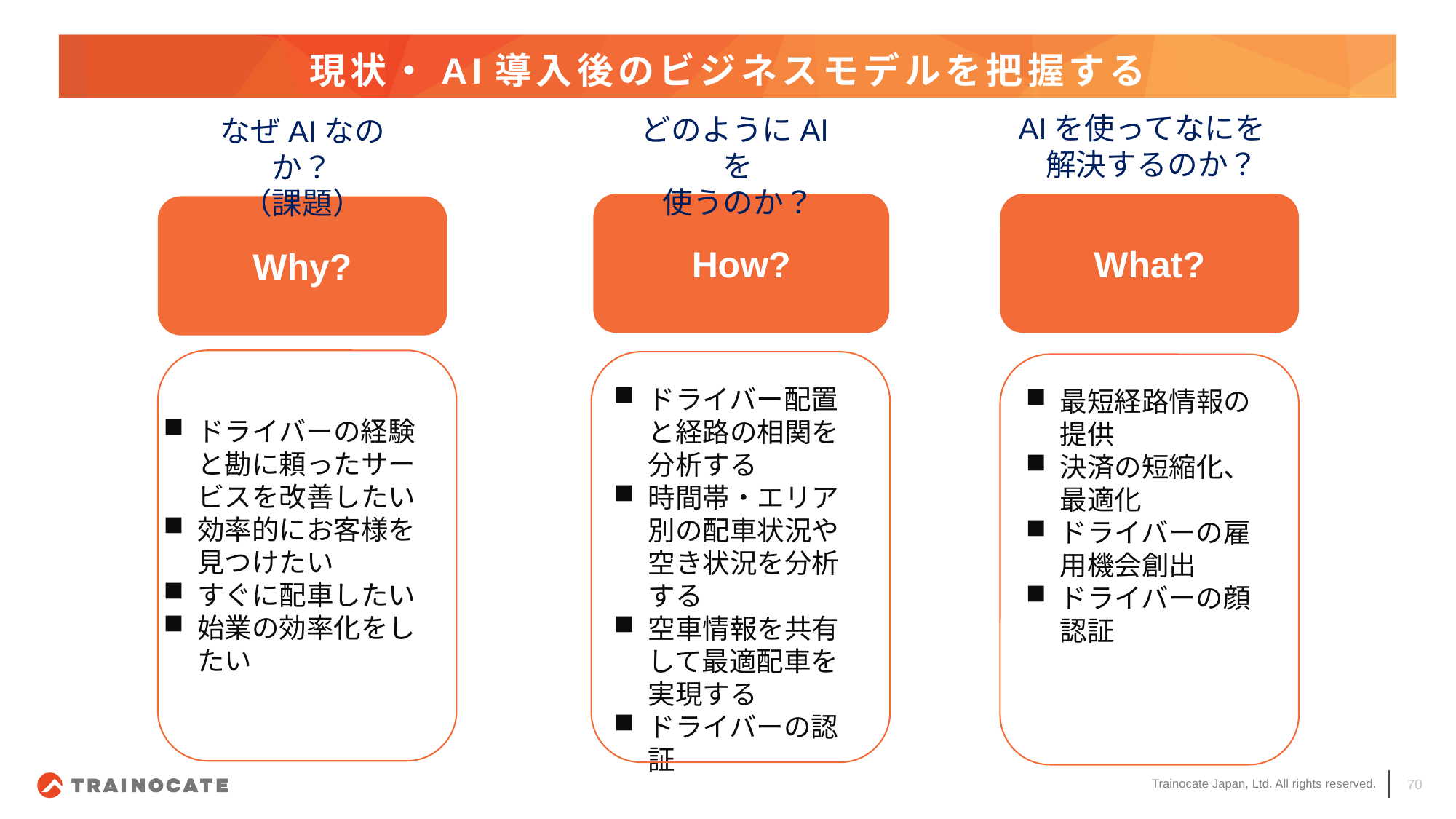

# 現状・AI導入後のビジネスモデルを把握する
AIを使ってなにを
解決するのか？
どのようにAIを
使うのか？
なぜAIなのか？
（課題）
How?
What?
Why?

ドライバーの経験と勘に頼ったサービスを改善したい
効率的にお客様を見つけたい
すぐに配車したい
始業の効率化をしたい

ドライバー配置と経路の相関を分析する
時間帯・エリア別の配車状況や空き状況を分析する
空車情報を共有して最適配車を実現する
ドライバーの認証
最短経路情報の提供
決済の短縮化、最適化
ドライバーの雇用機会創出
ドライバーの顔認証

70